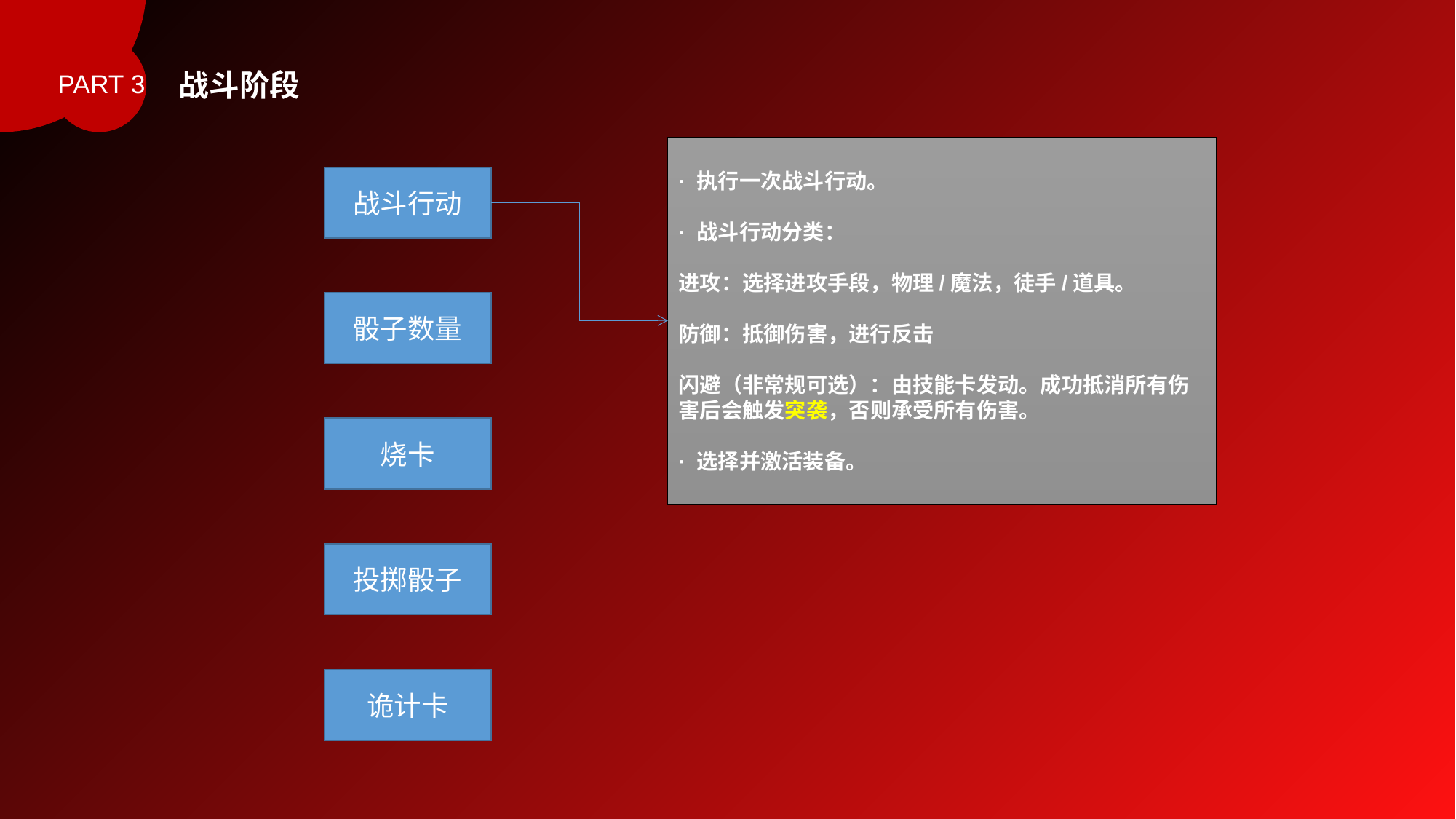

战斗阶段
PART 3

· 执行一次战斗行动。

· 战斗行动分类：

进攻：选择进攻手段，物理/魔法，徒手/道具。

防御：抵御伤害，进行反击

闪避（非常规可选）：由技能卡发动。成功抵消所有伤害后会触发突袭，否则承受所有伤害。

· 选择并激活装备。

战斗行动
骰子数量
烧卡
投掷骰子
诡计卡